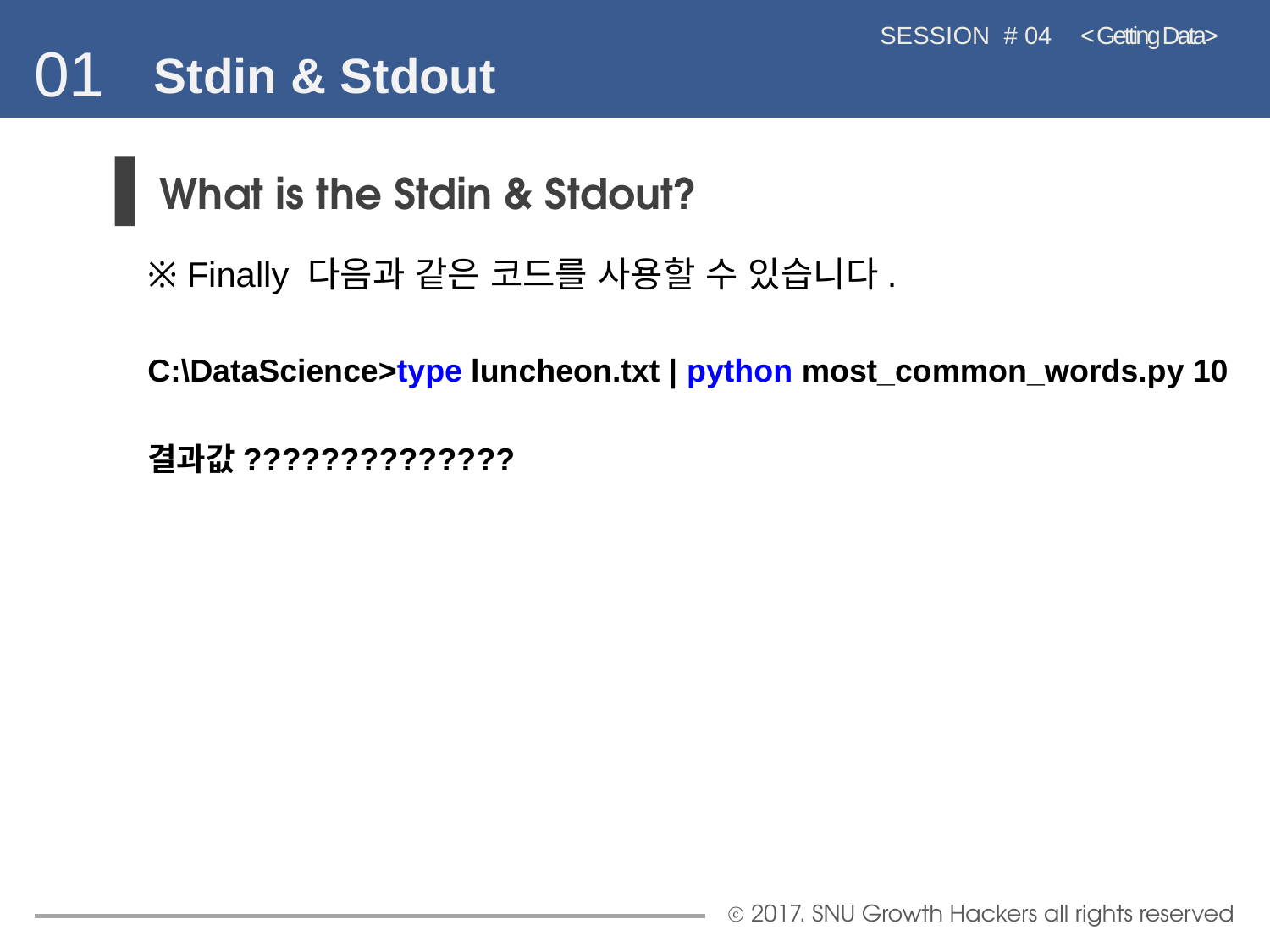

SESSION  # 04    < Getting Data>
01
Stdin & Stdout

What is the Stdin & Stdout?
※ Finally 다음과 같은 코드를 사용할 수 있습니다.

C:\DataScience>type luncheon.txt | python most_common_words.py 10

결과값??????????????
ⓒ 2017. SNU Growth Hackers all rights reserved